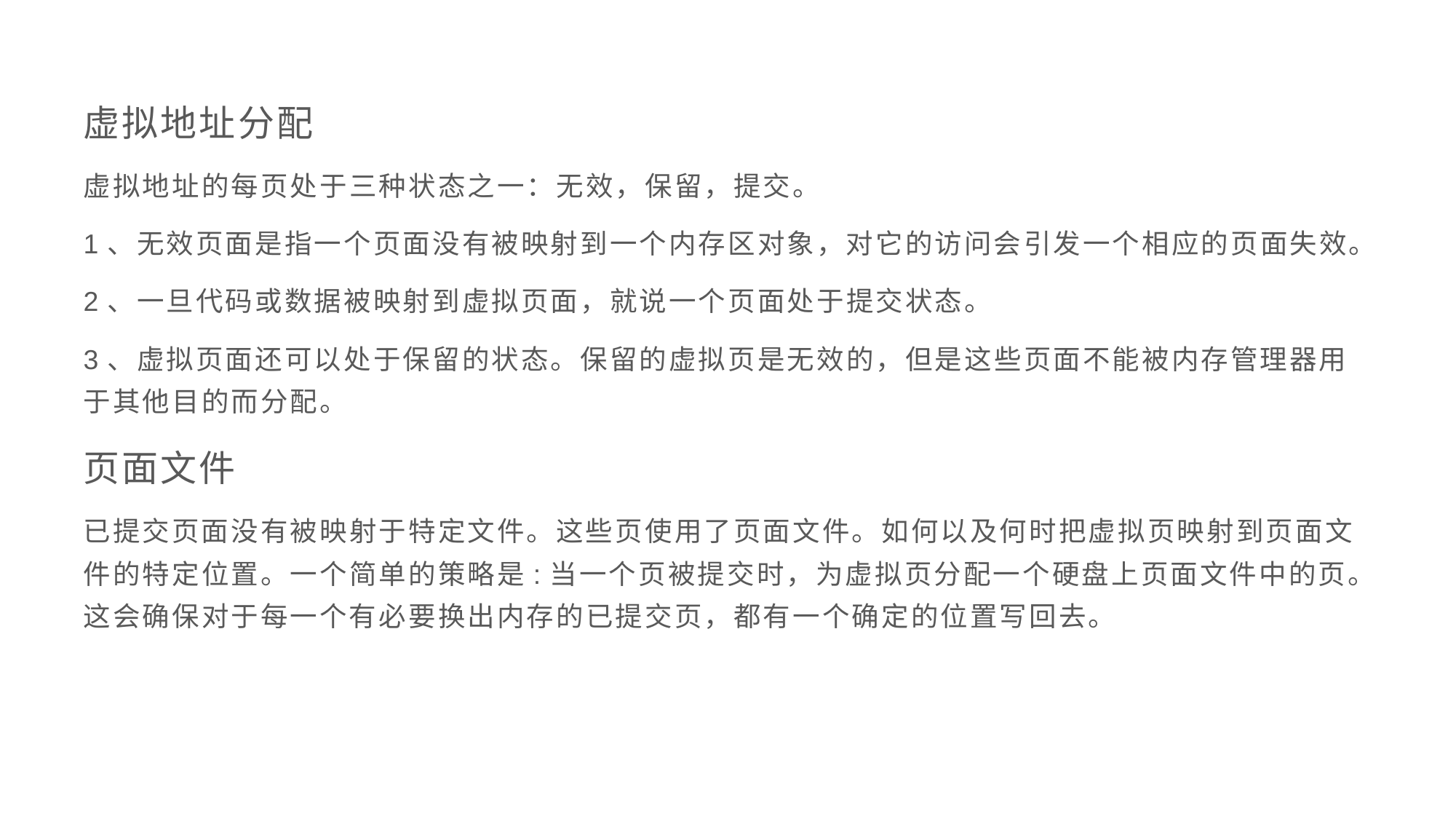

虚拟地址分配
虚拟地址的每页处于三种状态之一：无效，保留，提交。
1、无效页面是指一个页面没有被映射到一个内存区对象，对它的访问会引发一个相应的页面失效。
2、一旦代码或数据被映射到虚拟页面，就说一个页面处于提交状态。
3、虚拟页面还可以处于保留的状态。保留的虚拟页是无效的，但是这些页面不能被内存管理器用于其他目的而分配。
页面文件
已提交页面没有被映射于特定文件。这些页使用了页面文件。如何以及何时把虚拟页映射到页面文件的特定位置。一个简单的策略是:当一个页被提交时，为虚拟页分配一个硬盘上页面文件中的页。这会确保对于每一个有必要换出内存的已提交页，都有一个确定的位置写回去。